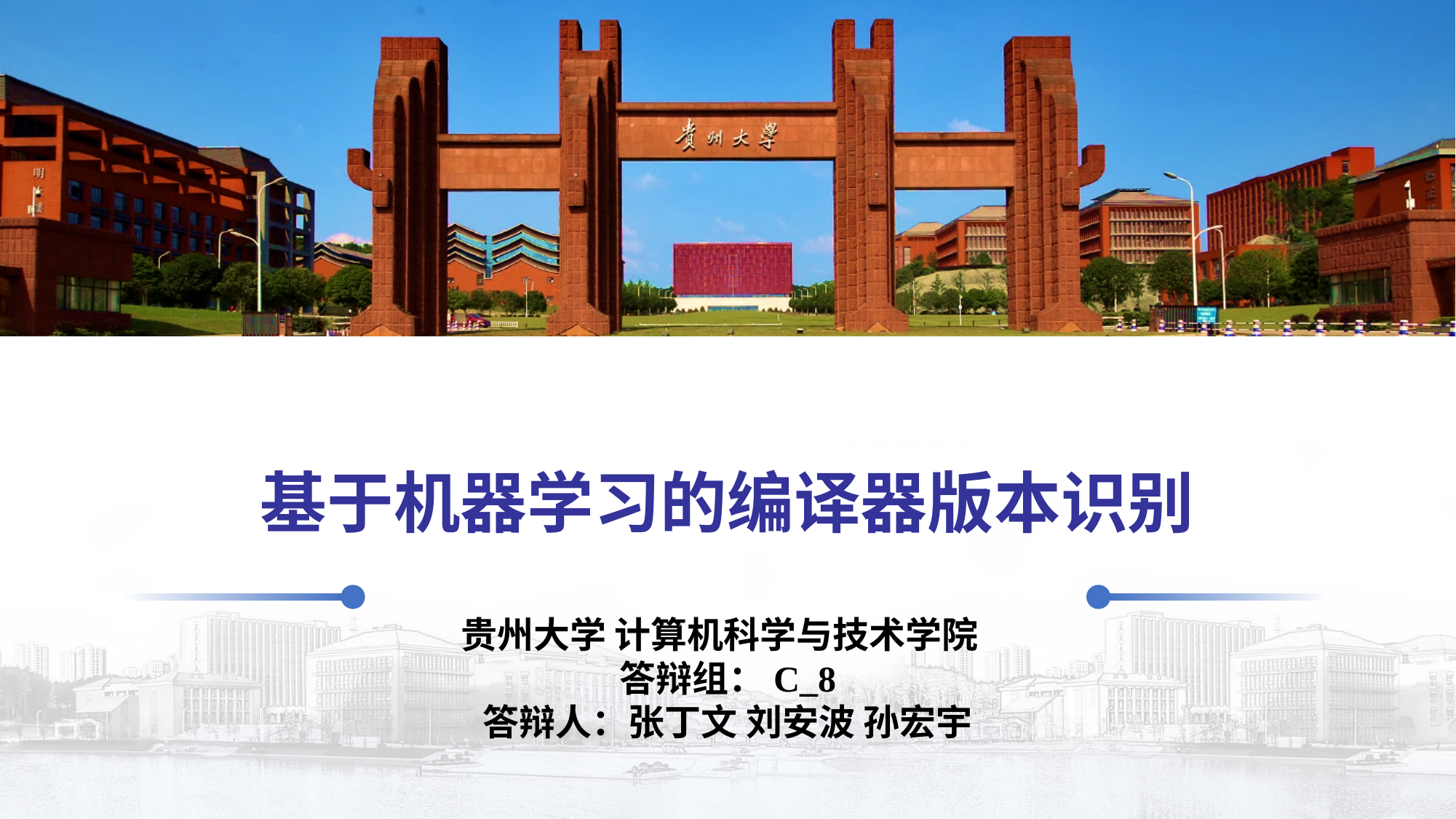

基于机器学习的编译器版本识别
贵州大学 计算机科学与技术学院
答辩组：C_8
答辩人：张丁文 刘安波 孙宏宇